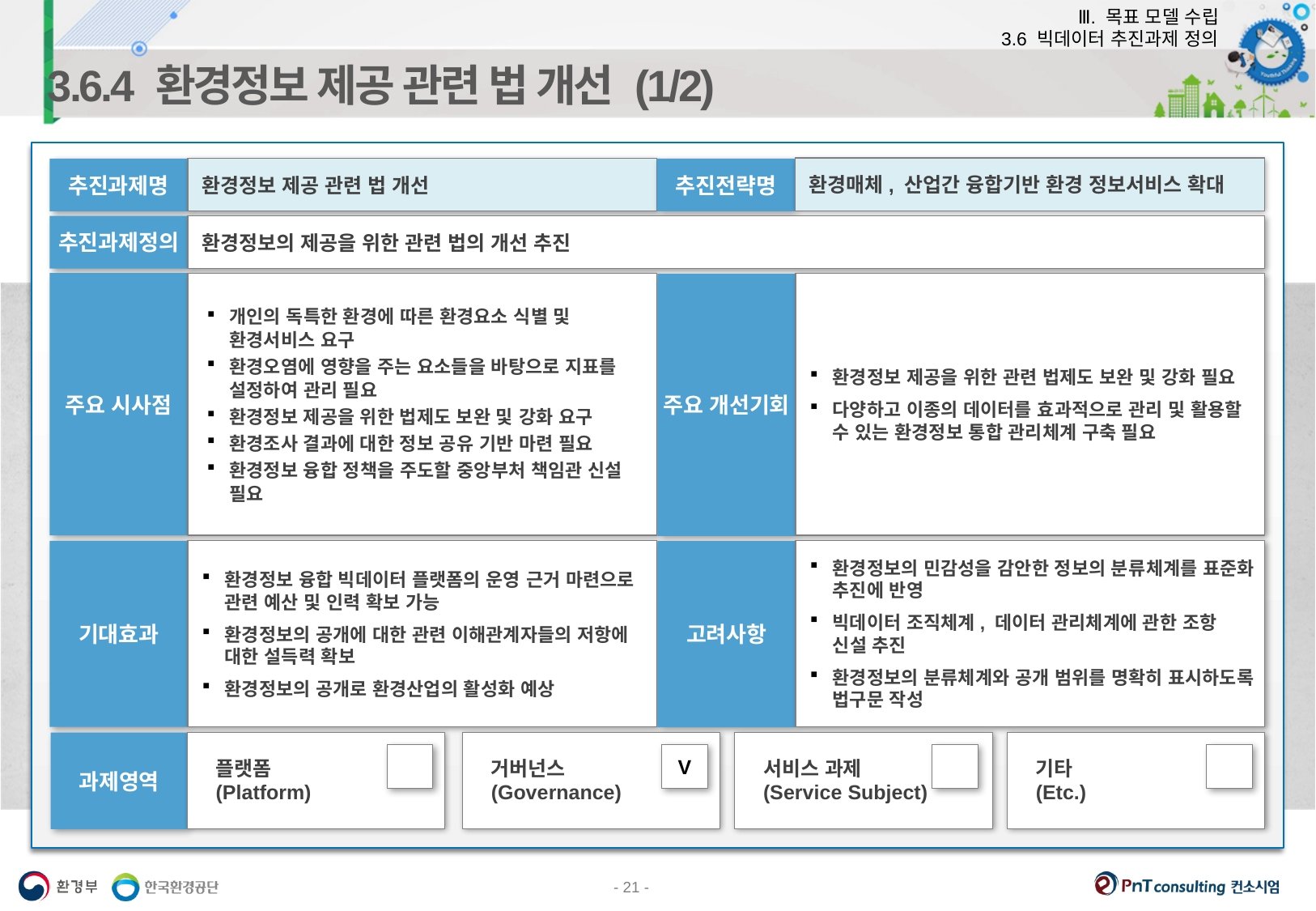

Ⅲ. 목표 모델 수립
3.6 빅데이터 추진과제 정의
3.6.4 환경정보 제공 관련 법 개선 (1/2)
환경매체, 산업간 융합기반 환경 정보서비스 확대
환경정보 제공 관련 법 개선
추진전략명
추진과제명
추진과제정의
환경정보의 제공을 위한 관련 법의 개선 추진
주요 시사점
개인의 독특한 환경에 따른 환경요소 식별 및 환경서비스 요구
환경오염에 영향을 주는 요소들을 바탕으로 지표를 설정하여 관리 필요
환경정보 제공을 위한 법제도 보완 및 강화 요구
환경조사 결과에 대한 정보 공유 기반 마련 필요
환경정보 융합 정책을 주도할 중앙부처 책임관 신설 필요
환경정보 제공을 위한 관련 법제도 보완 및 강화 필요
다양하고 이종의 데이터를 효과적으로 관리 및 활용할 수 있는 환경정보 통합 관리체계 구축 필요
주요 개선기회
환경정보의 민감성을 감안한 정보의 분류체계를 표준화 추진에 반영
빅데이터 조직체계, 데이터 관리체계에 관한 조항 신설 추진
환경정보의 분류체계와 공개 범위를 명확히 표시하도록 법구문 작성
기대효과
환경정보 융합 빅데이터 플랫폼의 운영 근거 마련으로 관련 예산 및 인력 확보 가능
환경정보의 공개에 대한 관련 이해관계자들의 저항에 대한 설득력 확보
환경정보의 공개로 환경산업의 활성화 예상
고려사항
과제영역
플랫폼
(Platform)

거버넌스
(Governance)
V
서비스 과제
(Service Subject)

기타
(Etc.)